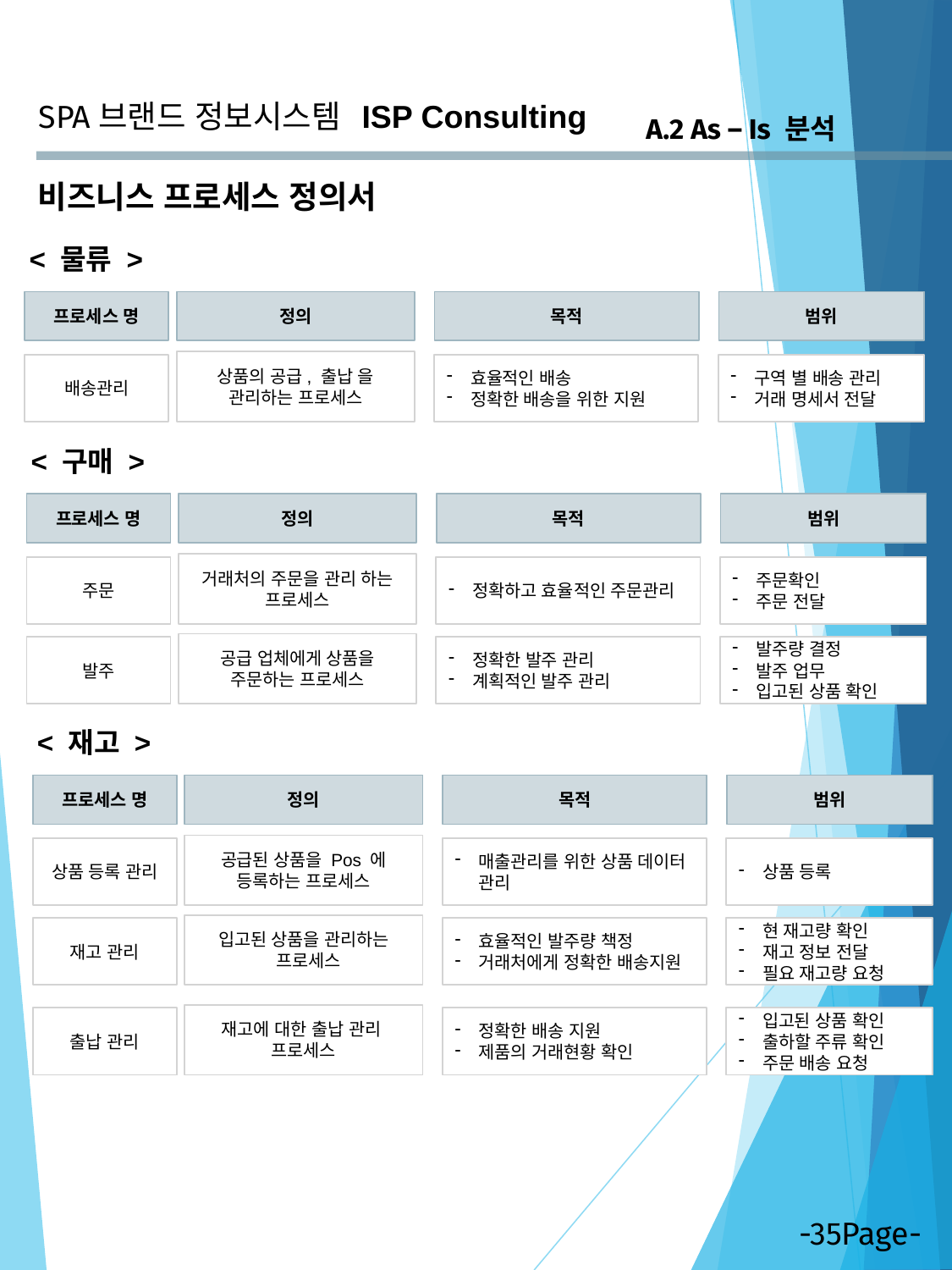

SPA브랜드 정보시스템
ISP Consulting
A.2 As – Is 분석
비즈니스 프로세스 정의서
< 물류 >
정의
범위
프로세스 명
목적
상품의 공급, 출납 을 관리하는 프로세스
효율적인 배송
정확한 배송을 위한 지원
구역 별 배송 관리
거래 명세서 전달
배송관리
< 구매 >
정의
범위
프로세스 명
목적
거래처의 주문을 관리 하는 프로세스
정확하고 효율적인 주문관리
주문확인
주문 전달
주문
공급 업체에게 상품을 주문하는 프로세스
정확한 발주 관리
계획적인 발주 관리
발주량 결정
발주 업무
입고된 상품 확인
발주
< 재고 >
정의
범위
프로세스 명
목적
공급된 상품을 Pos 에 등록하는 프로세스
매출관리를 위한 상품 데이터 관리
상품 등록
상품 등록 관리
입고된 상품을 관리하는
 프로세스
효율적인 발주량 책정
거래처에게 정확한 배송지원
현 재고량 확인
재고 정보 전달
필요 재고량 요청
재고 관리
재고에 대한 출납 관리
프로세스
정확한 배송 지원
제품의 거래현황 확인
입고된 상품 확인
출하할 주류 확인
주문 배송 요청
출납 관리
-35Page-